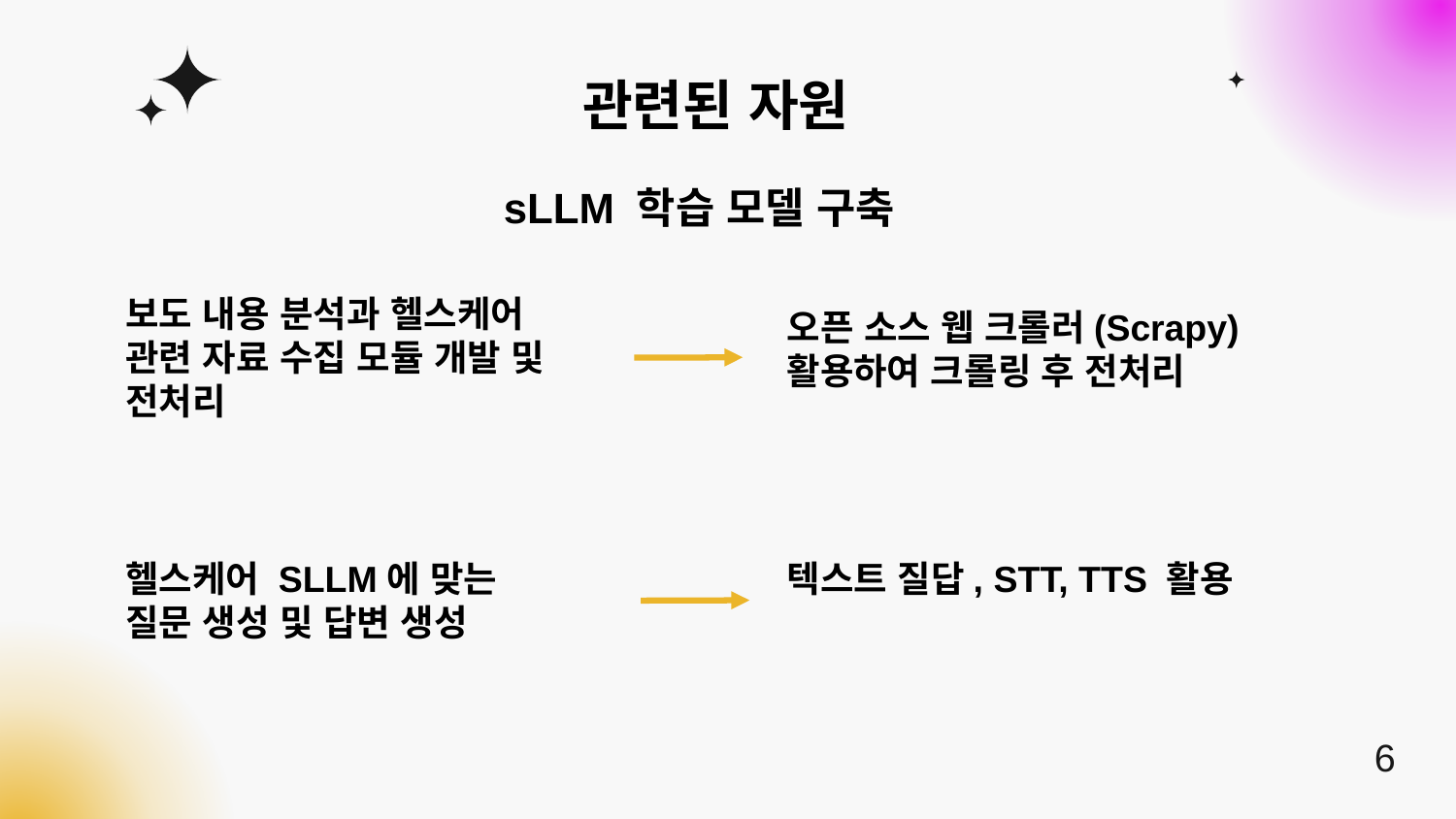

# 관련된 자원

sLLM 학습 모델 구축
보도 내용 분석과 헬스케어 관련 자료 수집 모듈 개발 및 전처리
오픈 소스 웹 크롤러(Scrapy)
활용하여 크롤링 후 전처리
헬스케어 SLLM에 맞는 질문 생성 및 답변 생성
텍스트 질답, STT, TTS 활용
6